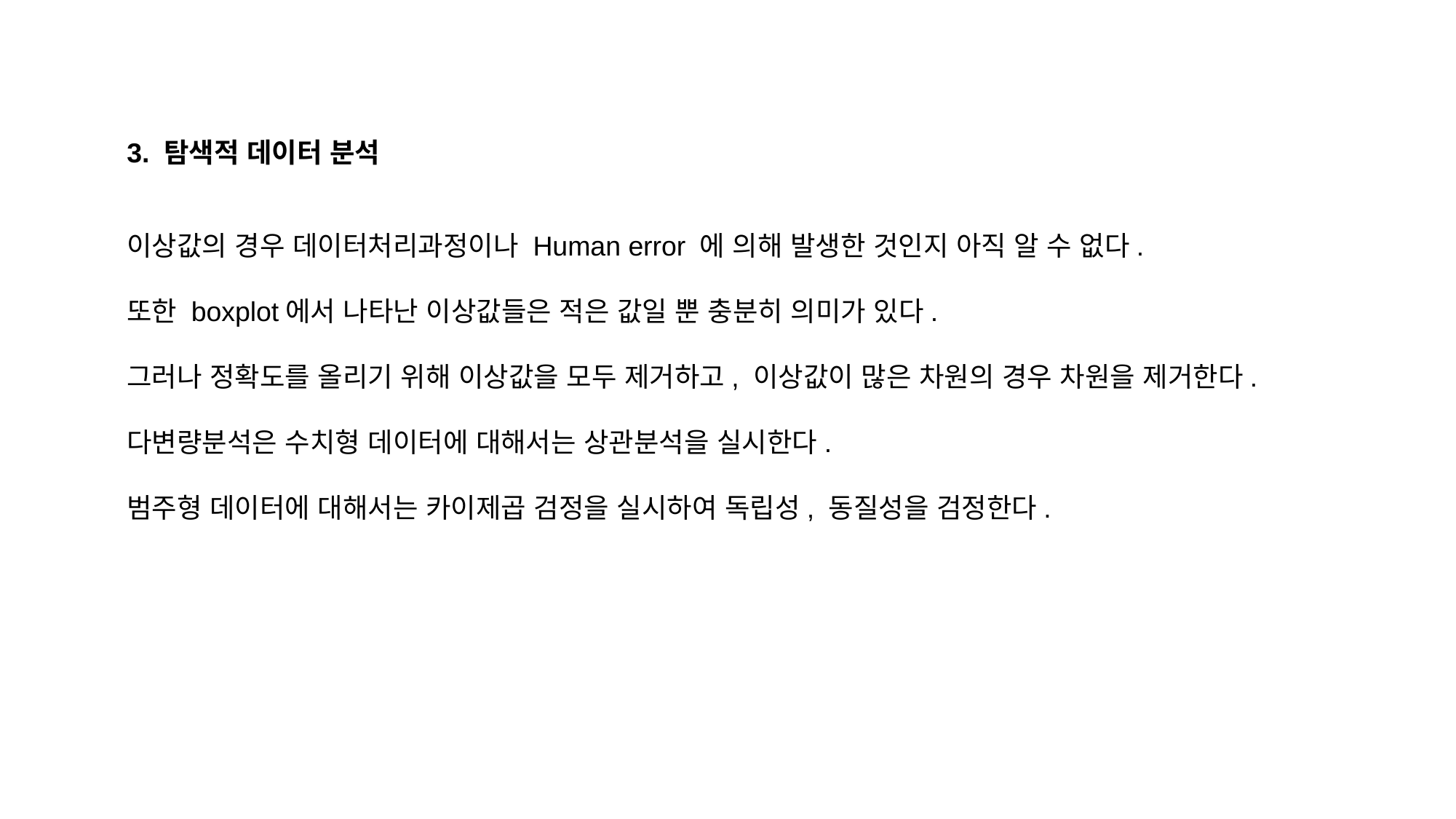

3. 탐색적 데이터 분석
이상값의 경우 데이터처리과정이나 Human error 에 의해 발생한 것인지 아직 알 수 없다.

또한 boxplot에서 나타난 이상값들은 적은 값일 뿐 충분히 의미가 있다.

그러나 정확도를 올리기 위해 이상값을 모두 제거하고, 이상값이 많은 차원의 경우 차원을 제거한다.

다변량분석은 수치형 데이터에 대해서는 상관분석을 실시한다.

범주형 데이터에 대해서는 카이제곱 검정을 실시하여 독립성, 동질성을 검정한다.